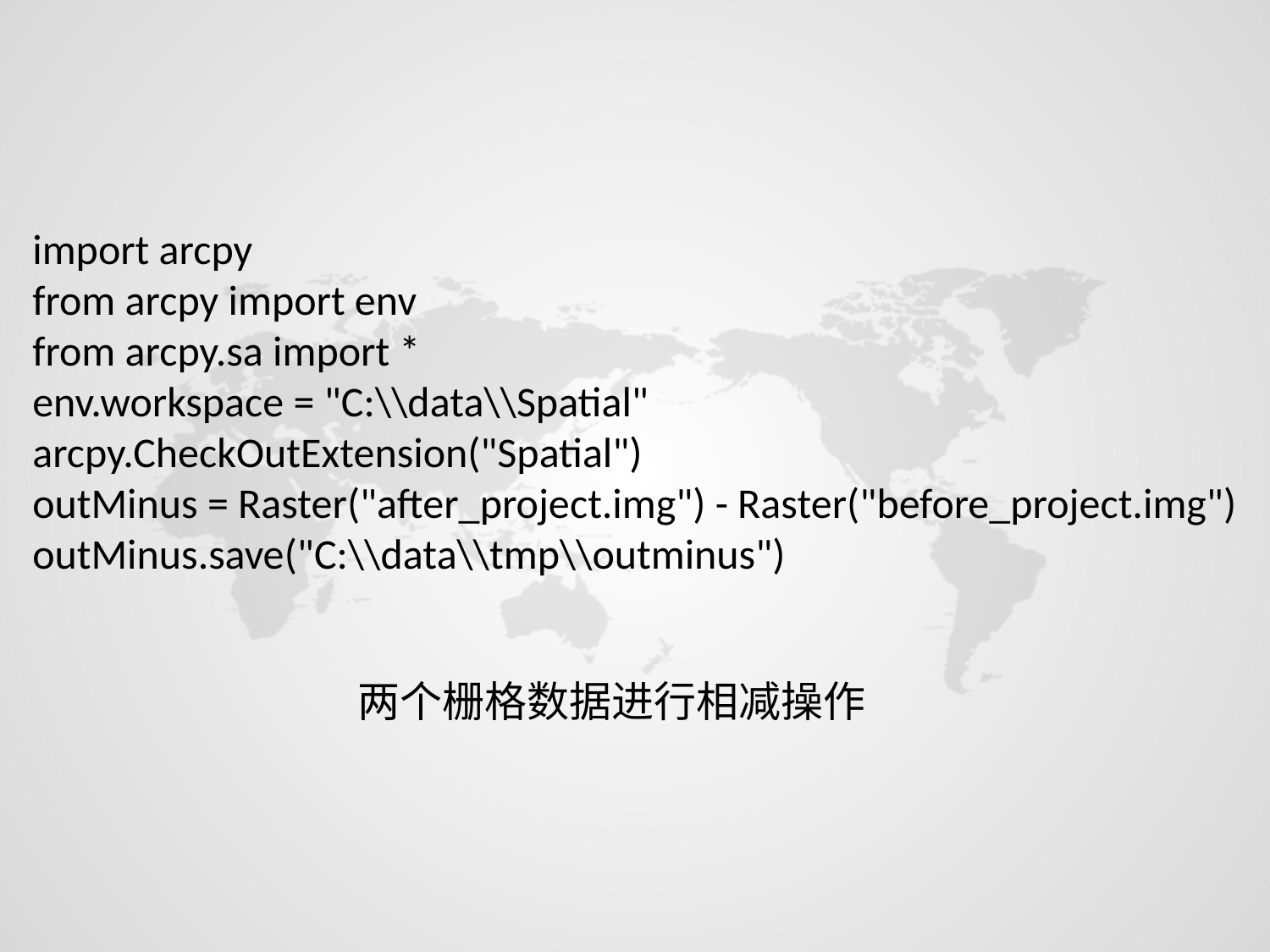

import arcpy
from arcpy import env
from arcpy.sa import *
env.workspace = "C:\\data\\Spatial"
arcpy.CheckOutExtension("Spatial")
outMinus = Raster("after_project.img") - Raster("before_project.img")
outMinus.save("C:\\data\\tmp\\outminus")
两个栅格数据进行相减操作